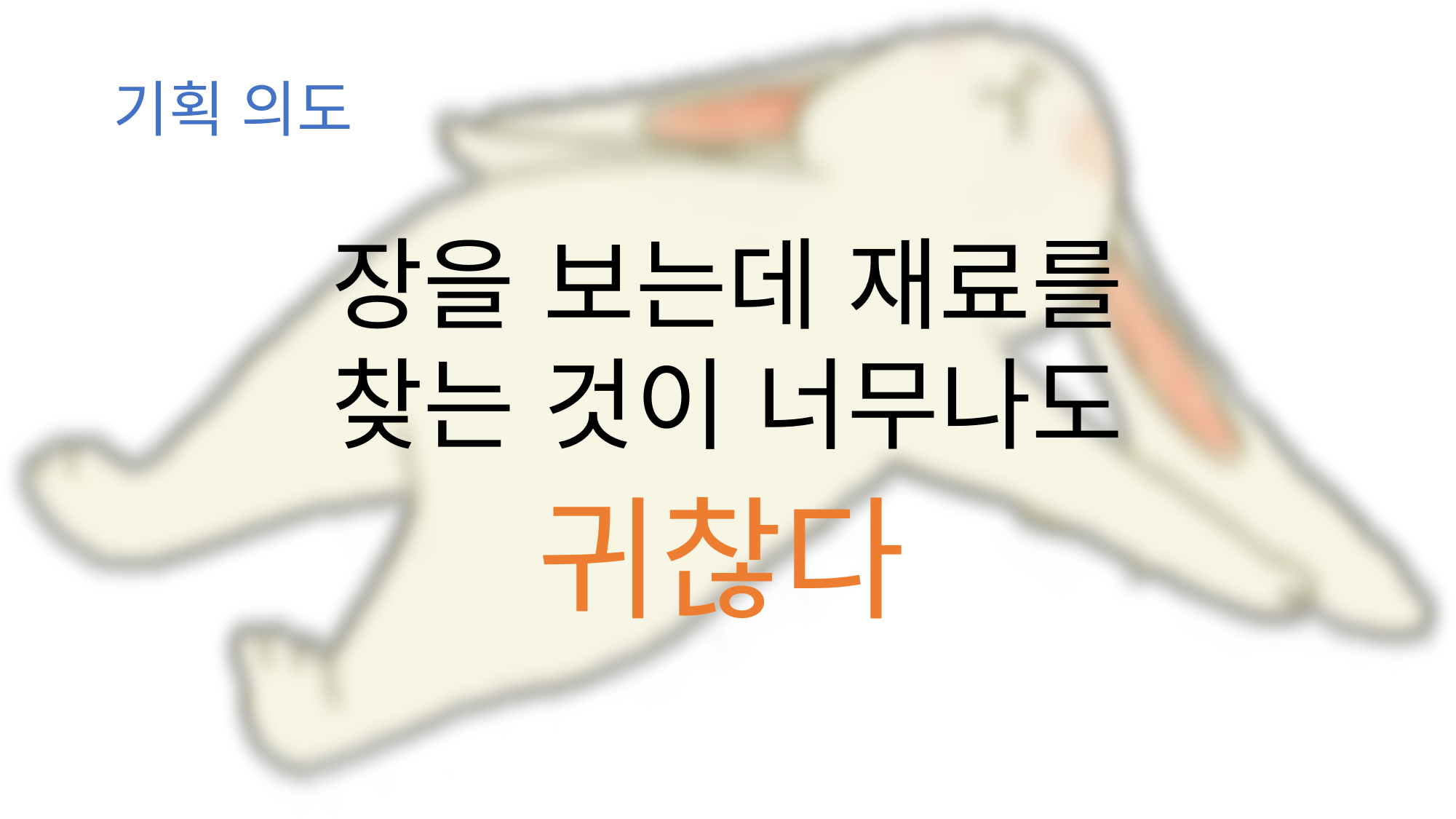

기획 의도
장을 보는데 재료를
찾는 것이 너무나도
귀찮다